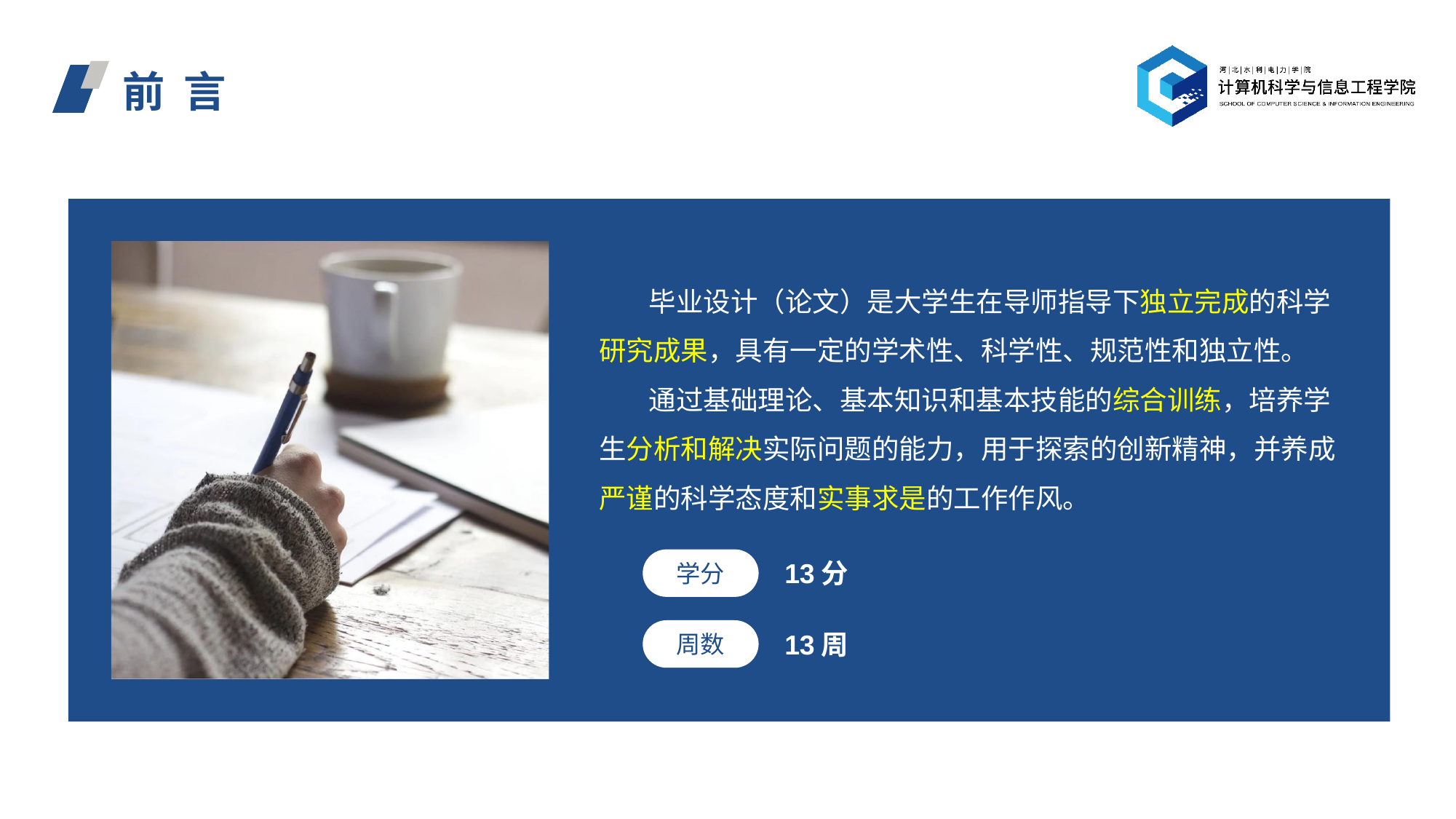

# 前  言

       毕业设计（论文）是大学生在导师指导下独立完成的科学研究成果，具有一定的学术性、科学性、规范性和独立性。
       通过基础理论、基本知识和基本技能的综合训练，培养学生分析和解决实际问题的能力，用于探索的创新精神，并养成严谨的科学态度和实事求是的工作作风。
学分
13分
周数
13周